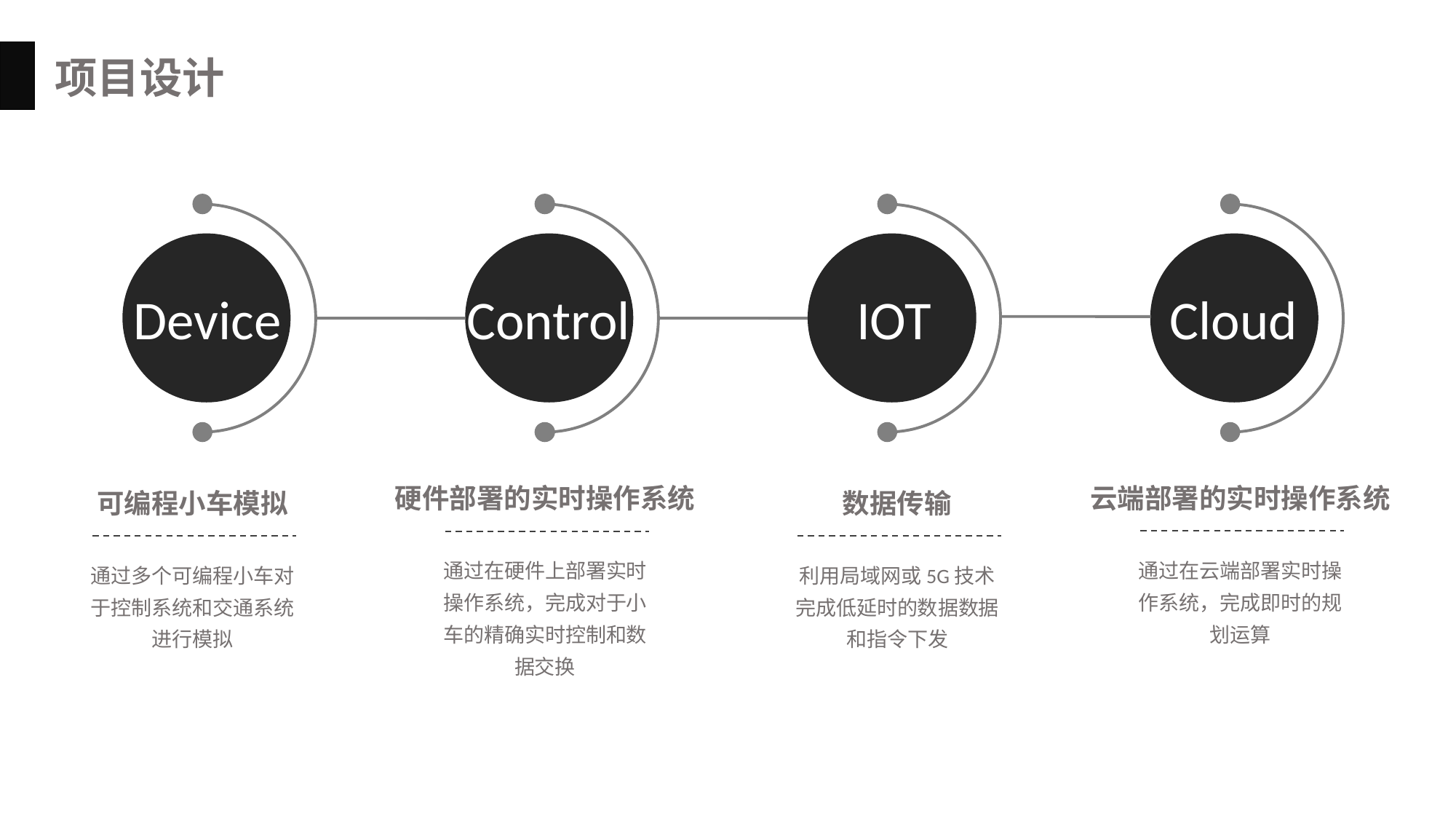

项目设计

Control

IOT

Cloud

Device
云端部署的实时操作系统
通过在云端部署实时操作系统，完成即时的规划运算
硬件部署的实时操作系统
通过在硬件上部署实时操作系统，完成对于小车的精确实时控制和数据交换
可编程小车模拟
通过多个可编程小车对于控制系统和交通系统进行模拟
数据传输
利用局域网或5G技术完成低延时的数据数据和指令下发